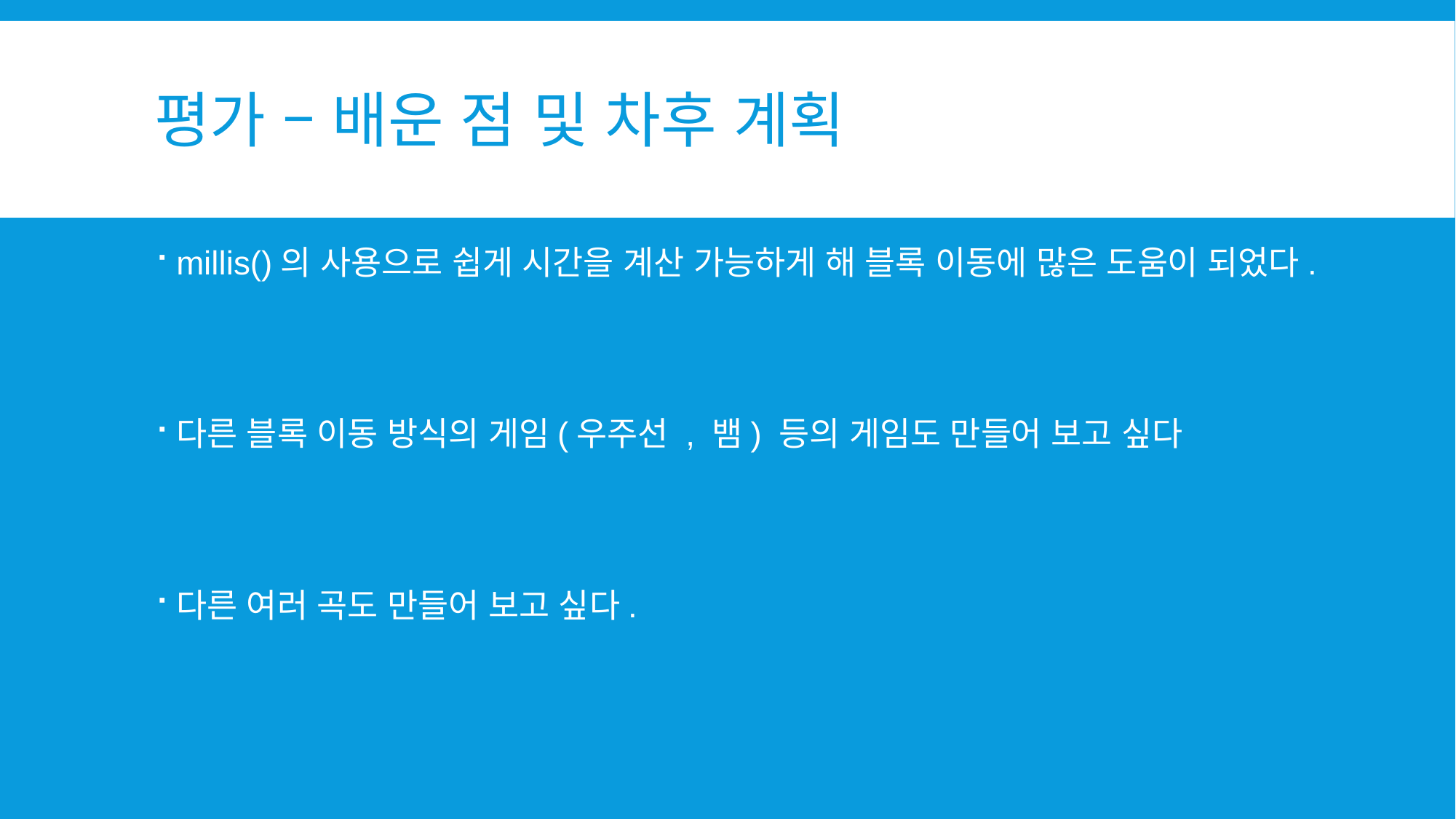

# 평가 – 배운 점 및 차후 계획
millis()의 사용으로 쉽게 시간을 계산 가능하게 해 블록 이동에 많은 도움이 되었다.

다른 블록 이동 방식의 게임(우주선 , 뱀) 등의 게임도 만들어 보고 싶다

다른 여러 곡도 만들어 보고 싶다.